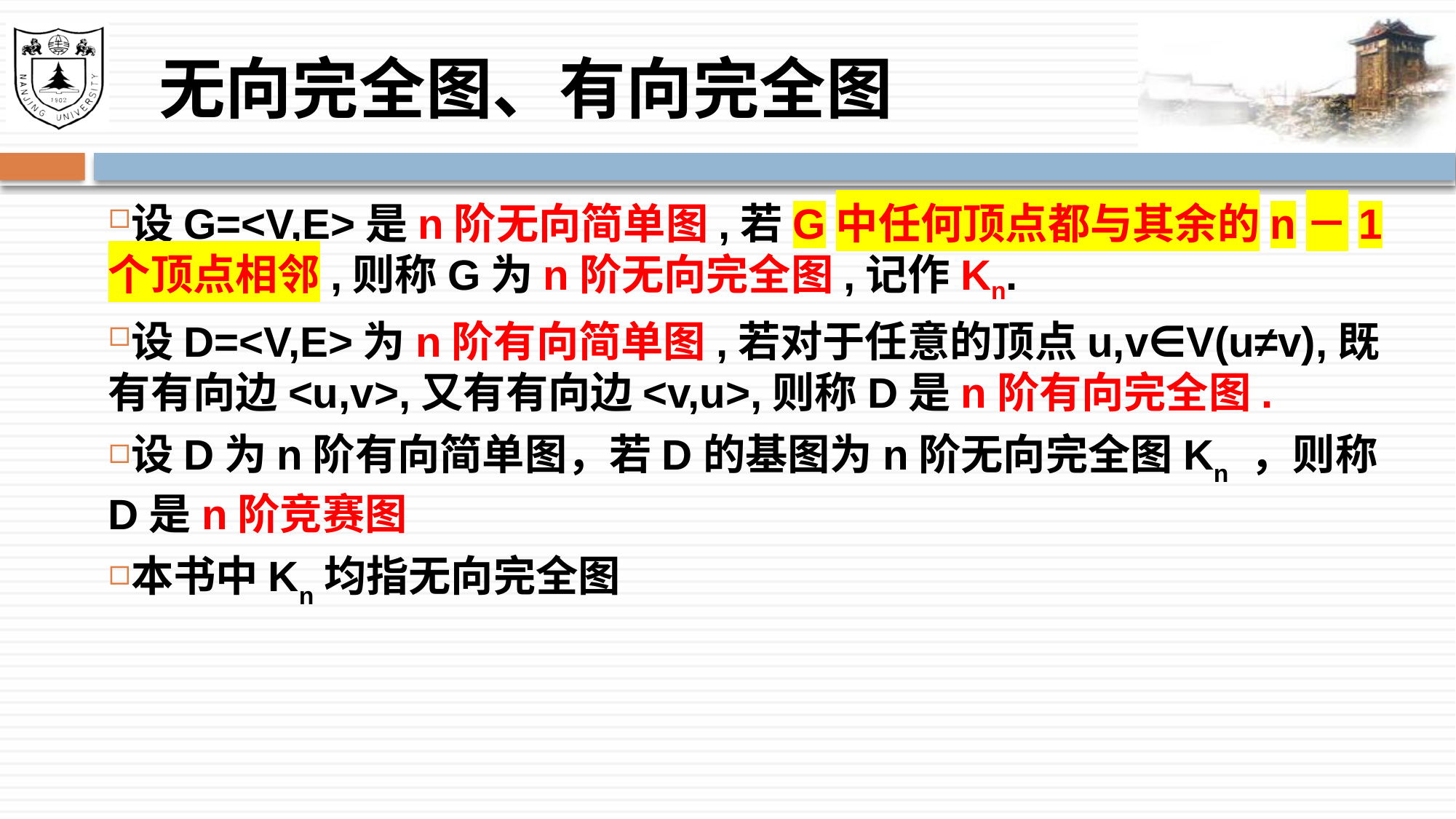

# 无向完全图、有向完全图
设G=<V,E>是n阶无向简单图,若G中任何顶点都与其余的n－1个顶点相邻,则称G为n阶无向完全图,记作Kn.
设D=<V,E>为n阶有向简单图,若对于任意的顶点u,v∈V(u≠v),既有有向边<u,v>,又有有向边<v,u>,则称D是n阶有向完全图.
设D为n阶有向简单图，若D的基图为n阶无向完全图Kn ，则称D是n阶竞赛图
本书中Kn均指无向完全图